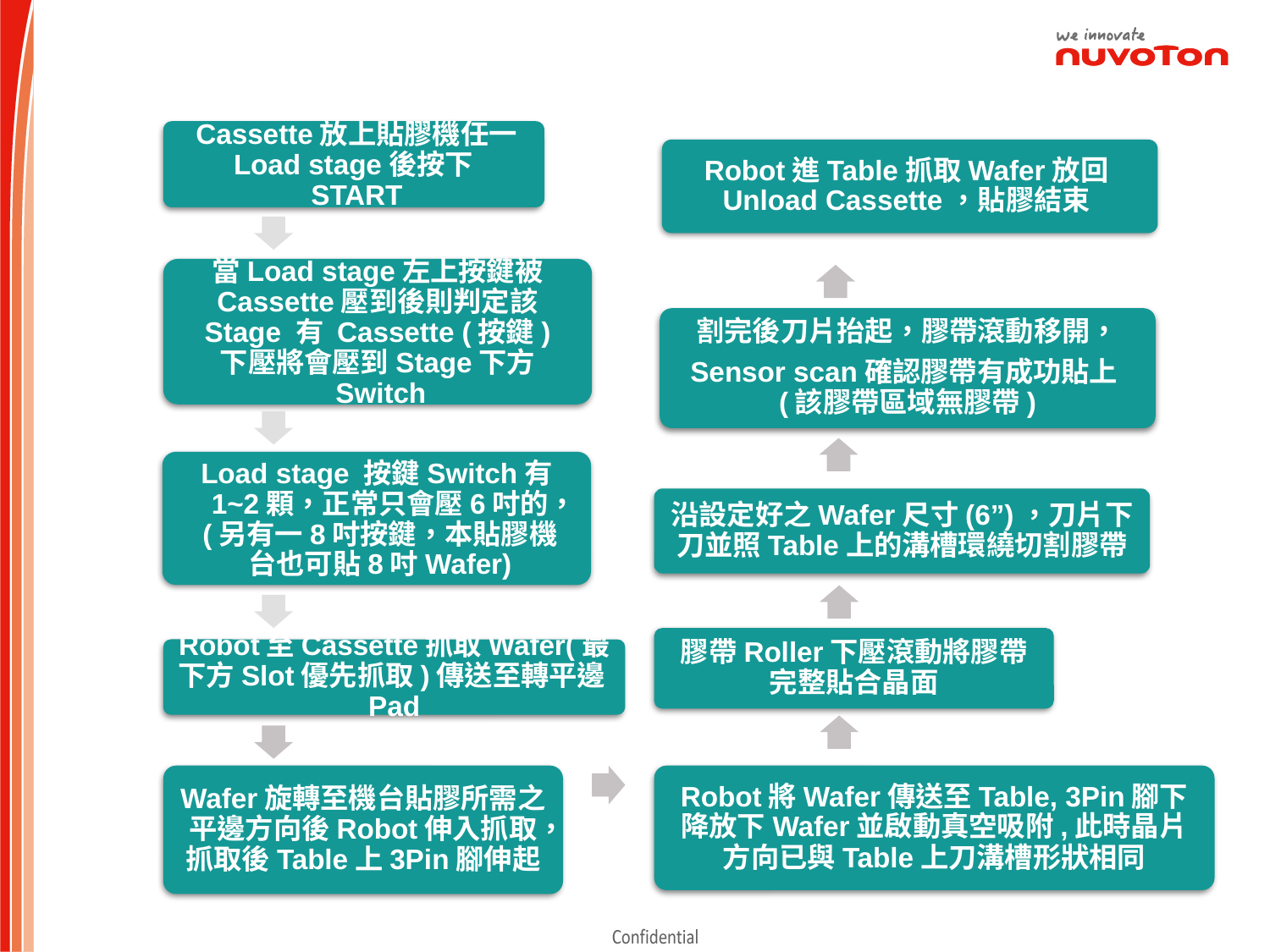

Cassette放上貼膠機任一Load stage後按下START

Robot進Table抓取Wafer放回Unload Cassette，貼膠結束

當Load stage左上按鍵被Cassette壓到後則判定該Stage 有 Cassette (按鍵)下壓將會壓到Stage下方Switch

割完後刀片抬起，膠帶滾動移開，
Sensor scan確認膠帶有成功貼上(該膠帶區域無膠帶)

Load stage 按鍵Switch有1~2顆，正常只會壓6吋的，(另有一8吋按鍵，本貼膠機台也可貼8吋Wafer)

沿設定好之Wafer尺寸(6”)，刀片下刀並照Table上的溝槽環繞切割膠帶

膠帶Roller下壓滾動將膠帶完整貼合晶面

Robot至Cassette抓取Wafer(最下方Slot優先抓取)傳送至轉平邊Pad

Wafer旋轉至機台貼膠所需之平邊方向後Robot伸入抓取，抓取後Table上3Pin腳伸起

Robot將Wafer傳送至Table, 3Pin腳下降放下Wafer並啟動真空吸附,此時晶片方向已與Table上刀溝槽形狀相同